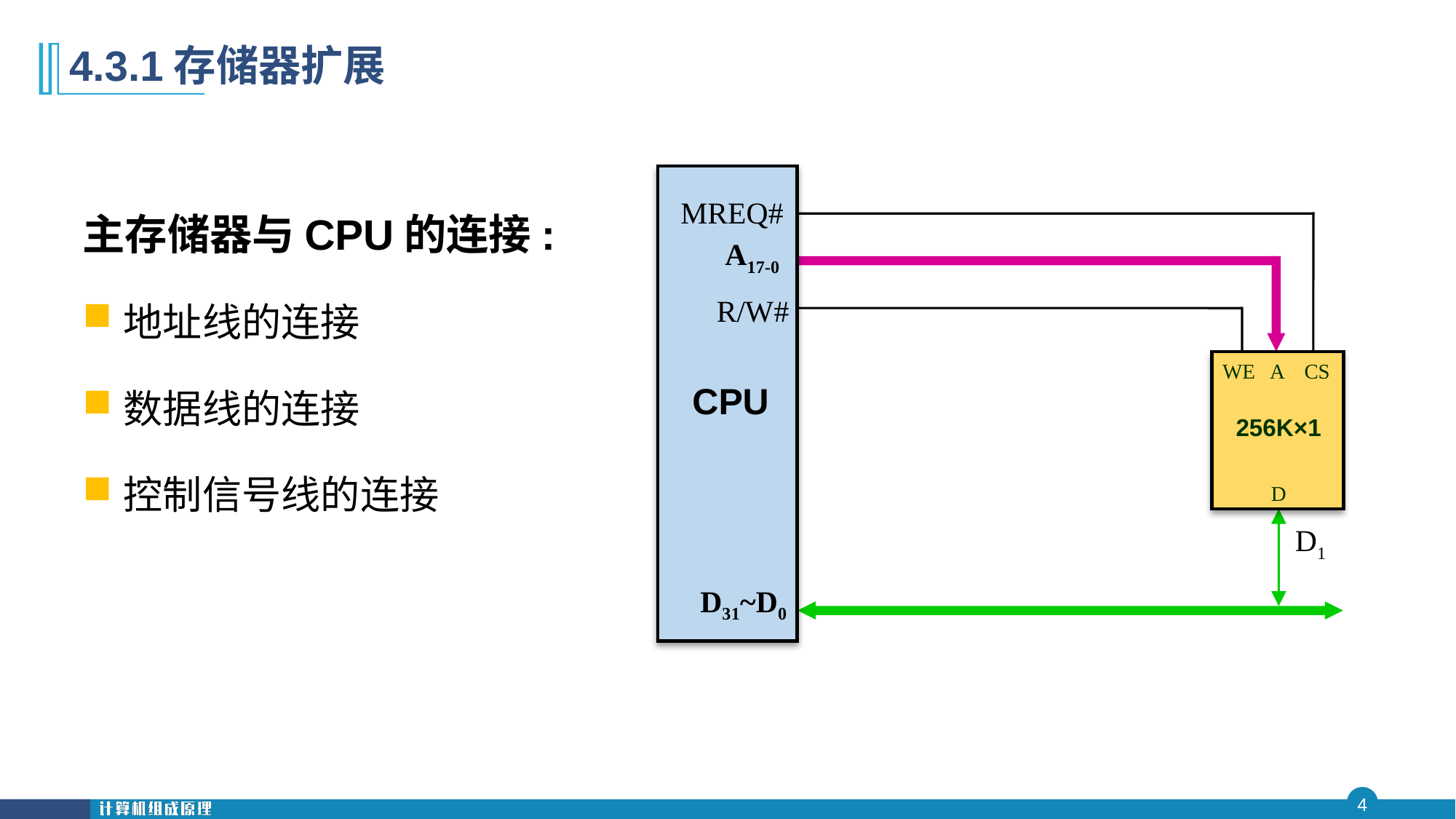

# 4.3.1存储器扩展

MREQ#
A17-0
R/W#
CPU
D31~D0
主存储器与CPU的连接:
地址线的连接
数据线的连接
控制信号线的连接

WE
A
CS

256K×1
D

D1